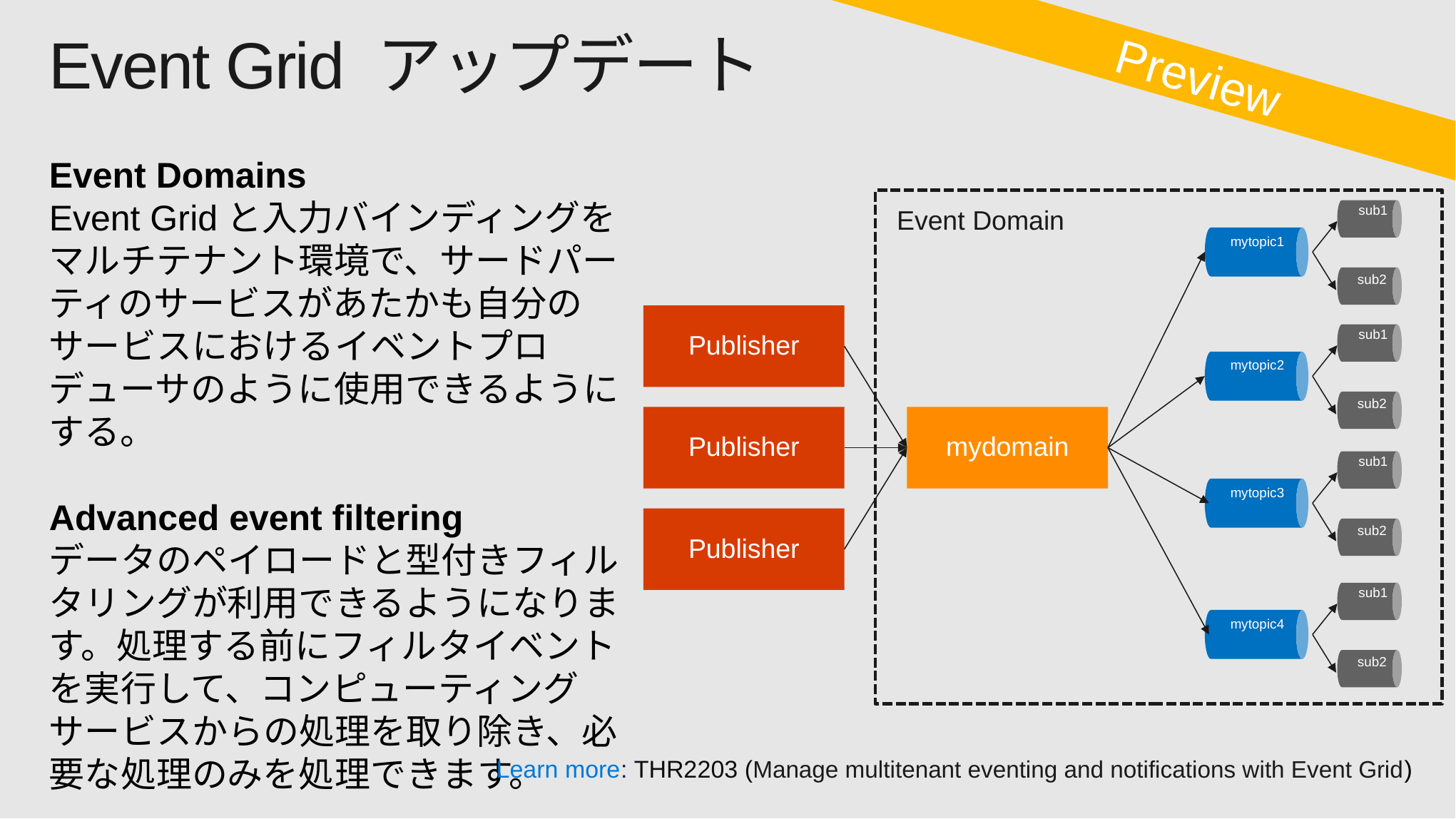

# Event Grid アップデート
Preview
Event Domains
Event Gridと入力バインディングをマルチテナント環境で、サードパーティのサービスがあたかも自分のサービスにおけるイベントプロデューサのように使用できるようにする。

Advanced event filtering
データのペイロードと型付きフィルタリングが利用できるようになります。処理する前にフィルタイベントを実行して、コンピューティングサービスからの処理を取り除き、必要な処理のみを処理できます。

Event Domain

sub1

mytopic1

sub2

sub1

mytopic2

sub2
mydomain

sub1

mytopic3

sub2

sub1

mytopic4

sub2
Publisher
Publisher
Publisher
Learn more: THR2203 (Manage multitenant eventing and notifications with Event Grid)